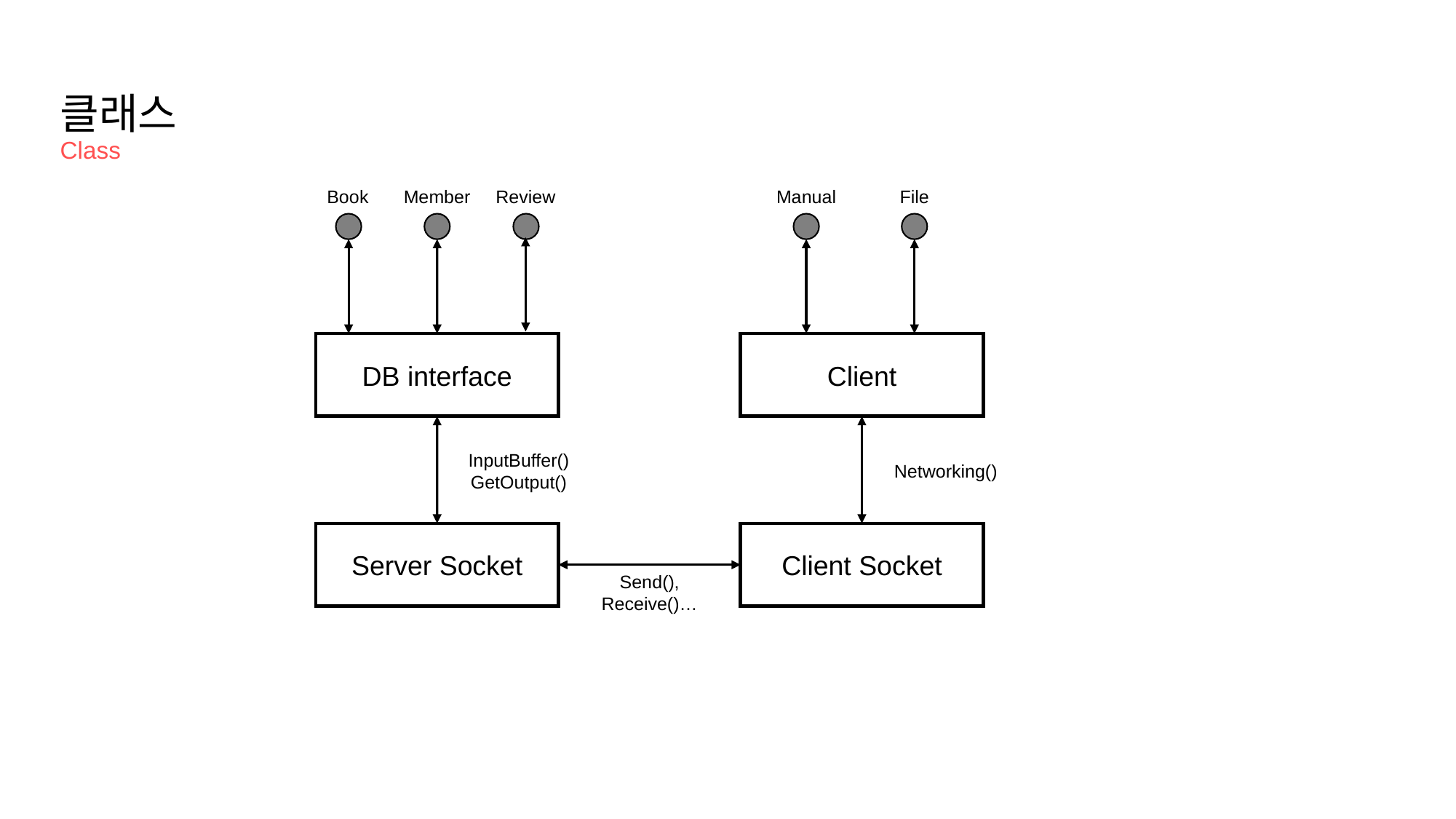

# 클래스 Class
Book
Member
Review
Manual
File

Client
DB interface
InputBuffer()
GetOutput()
Networking()
Server Socket
Client Socket
Send(),
Receive()…